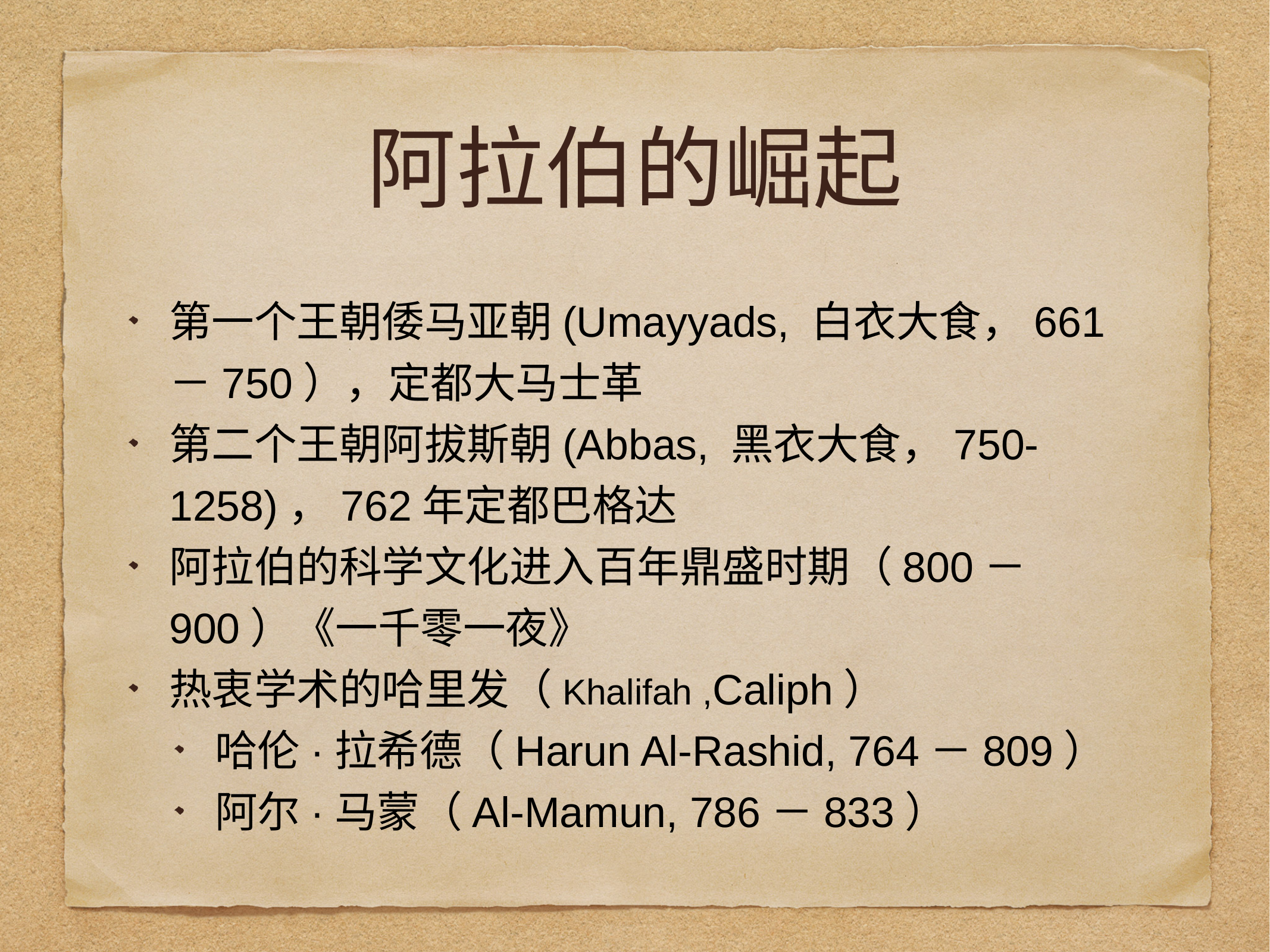

# 阿拉伯的崛起
第一个王朝倭马亚朝(Umayyads, 白衣大食，661－750），定都大马士革
第二个王朝阿拔斯朝(Abbas, 黑衣大食，750-1258)，762年定都巴格达
阿拉伯的科学文化进入百年鼎盛时期（800－900）《一千零一夜》
热衷学术的哈里发（Khalifah ,Caliph）
哈伦·拉希德（Harun Al-Rashid, 764－809）
阿尔·马蒙（Al-Mamun, 786－833）